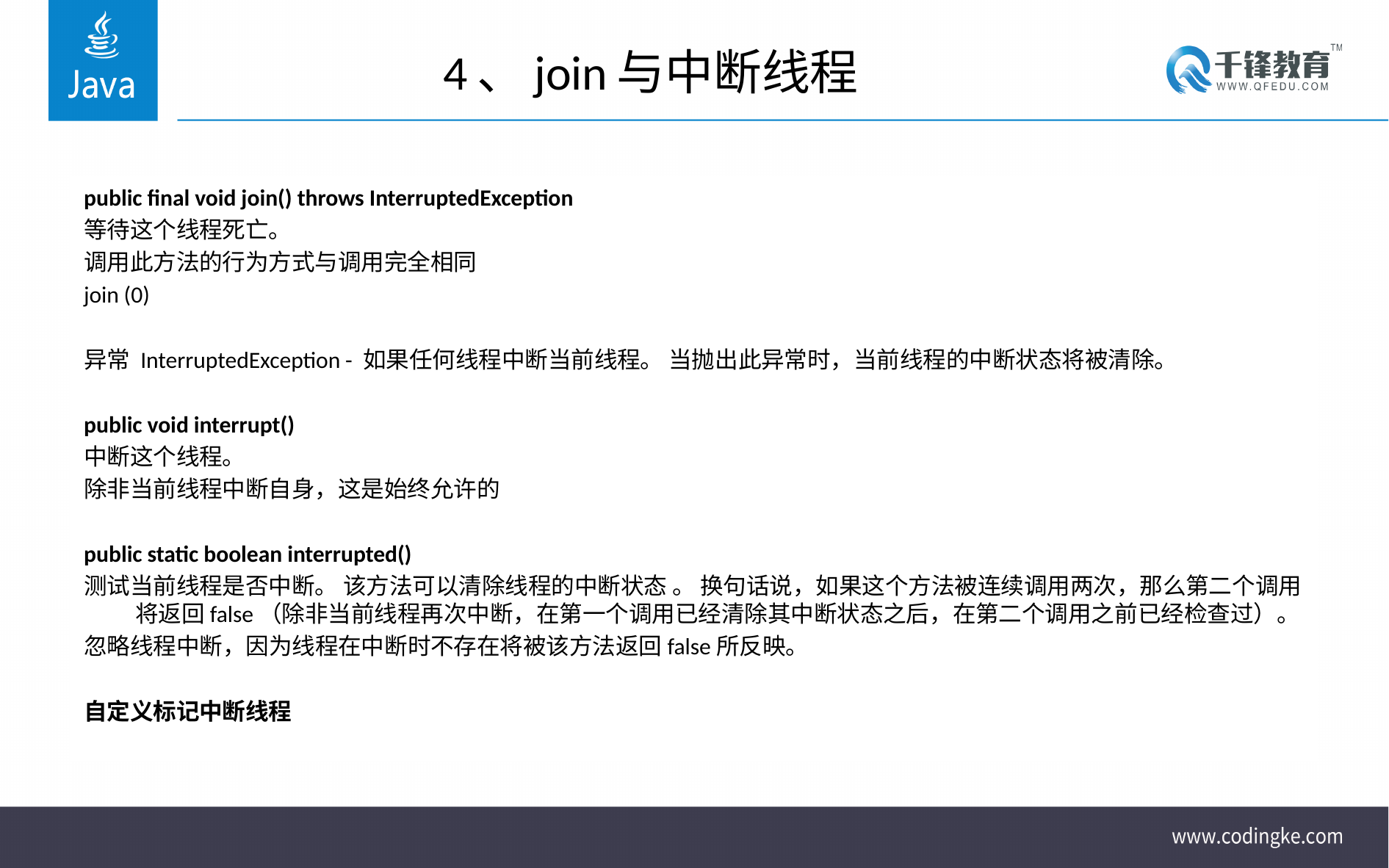

# 4、join与中断线程
public final void join() throws InterruptedException
等待这个线程死亡。
调用此方法的行为方式与调用完全相同
join (0)

异常 InterruptedException - 如果任何线程中断当前线程。 当抛出此异常时，当前线程的中断状态将被清除。

public void interrupt()
中断这个线程。
除非当前线程中断自身，这是始终允许的

public static boolean interrupted()
测试当前线程是否中断。 该方法可以清除线程的中断状态 。 换句话说，如果这个方法被连续调用两次，那么第二个调用将返回false（除非当前线程再次中断，在第一个调用已经清除其中断状态之后，在第二个调用之前已经检查过）。
忽略线程中断，因为线程在中断时不存在将被该方法返回false所反映。

自定义标记中断线程